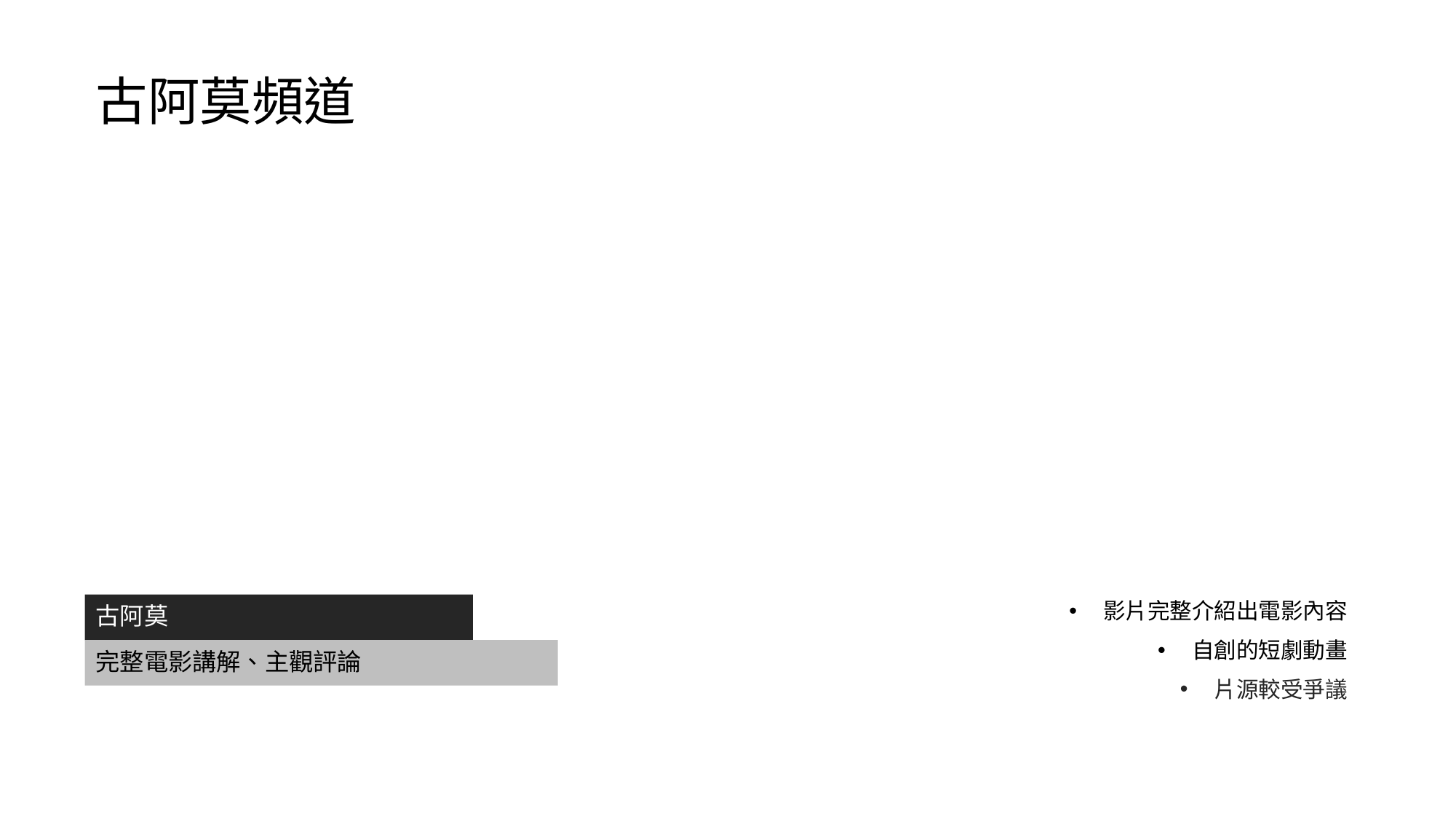

# 古阿莫頻道
古阿莫
影片完整介紹出電影內容
自創的短劇動畫
片源較受爭議
完整電影講解、主觀評論